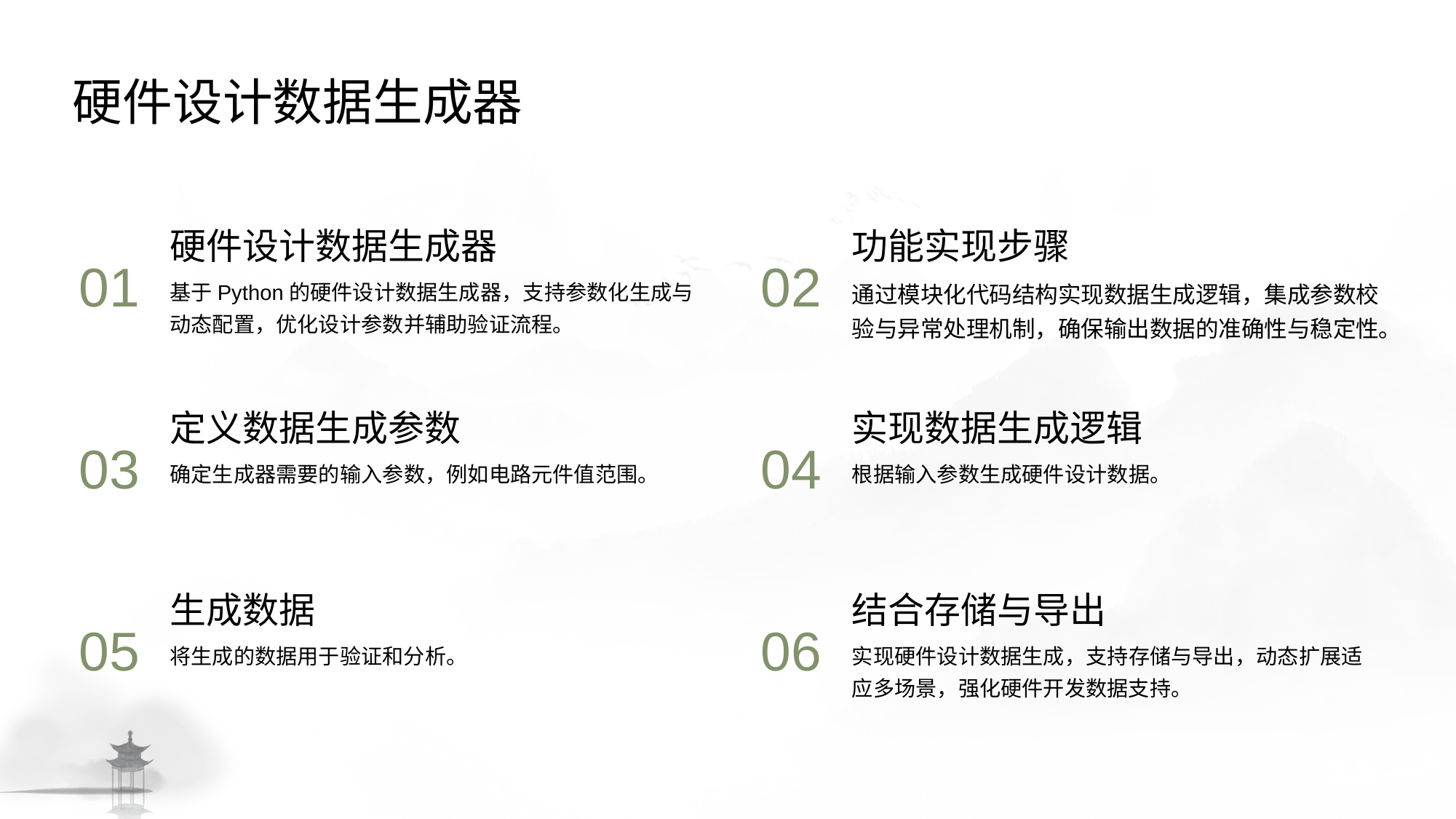

硬件设计数据生成器
硬件设计数据生成器
功能实现步骤
01
02
基于Python的硬件设计数据生成器，支持参数化生成与动态配置，优化设计参数并辅助验证流程。
通过模块化代码结构实现数据生成逻辑，集成参数校验与异常处理机制，确保输出数据的准确性与稳定性。
定义数据生成参数
实现数据生成逻辑
03
04
确定生成器需要的输入参数，例如电路元件值范围。
根据输入参数生成硬件设计数据。
生成数据
结合存储与导出
05
06
将生成的数据用于验证和分析。
实现硬件设计数据生成，支持存储与导出，动态扩展适应多场景，强化硬件开发数据支持。